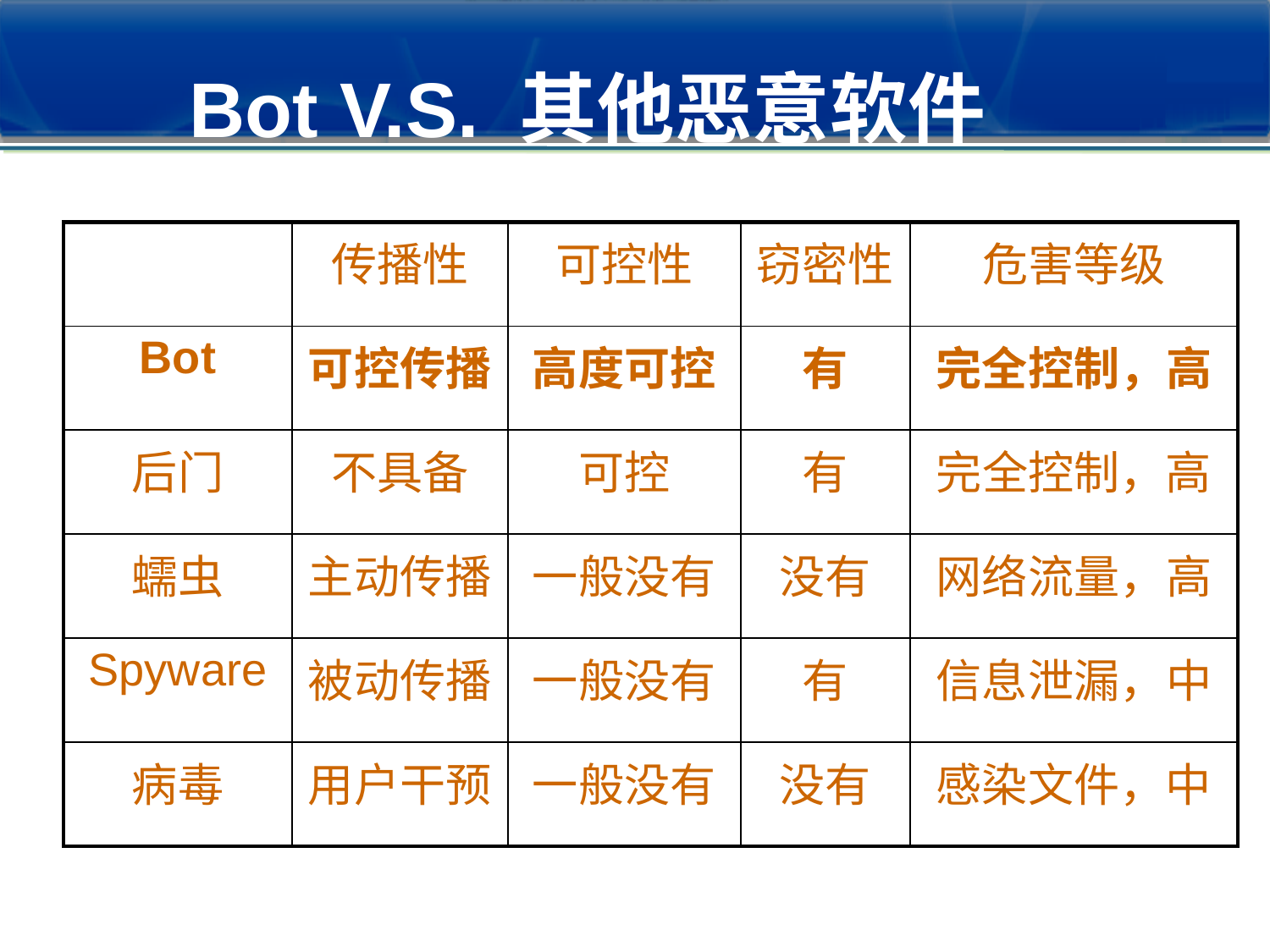

# Bot V.S. 其他恶意软件
|  | 传播性 | 可控性 | 窃密性 | 危害等级 |
| --- | --- | --- | --- | --- |
| Bot | 可控传播 | 高度可控 | 有 | 完全控制，高 |
| 后门 | 不具备 | 可控 | 有 | 完全控制，高 |
| 蠕虫 | 主动传播 | 一般没有 | 没有 | 网络流量，高 |
| Spyware | 被动传播 | 一般没有 | 有 | 信息泄漏，中 |
| 病毒 | 用户干预 | 一般没有 | 没有 | 感染文件，中 |